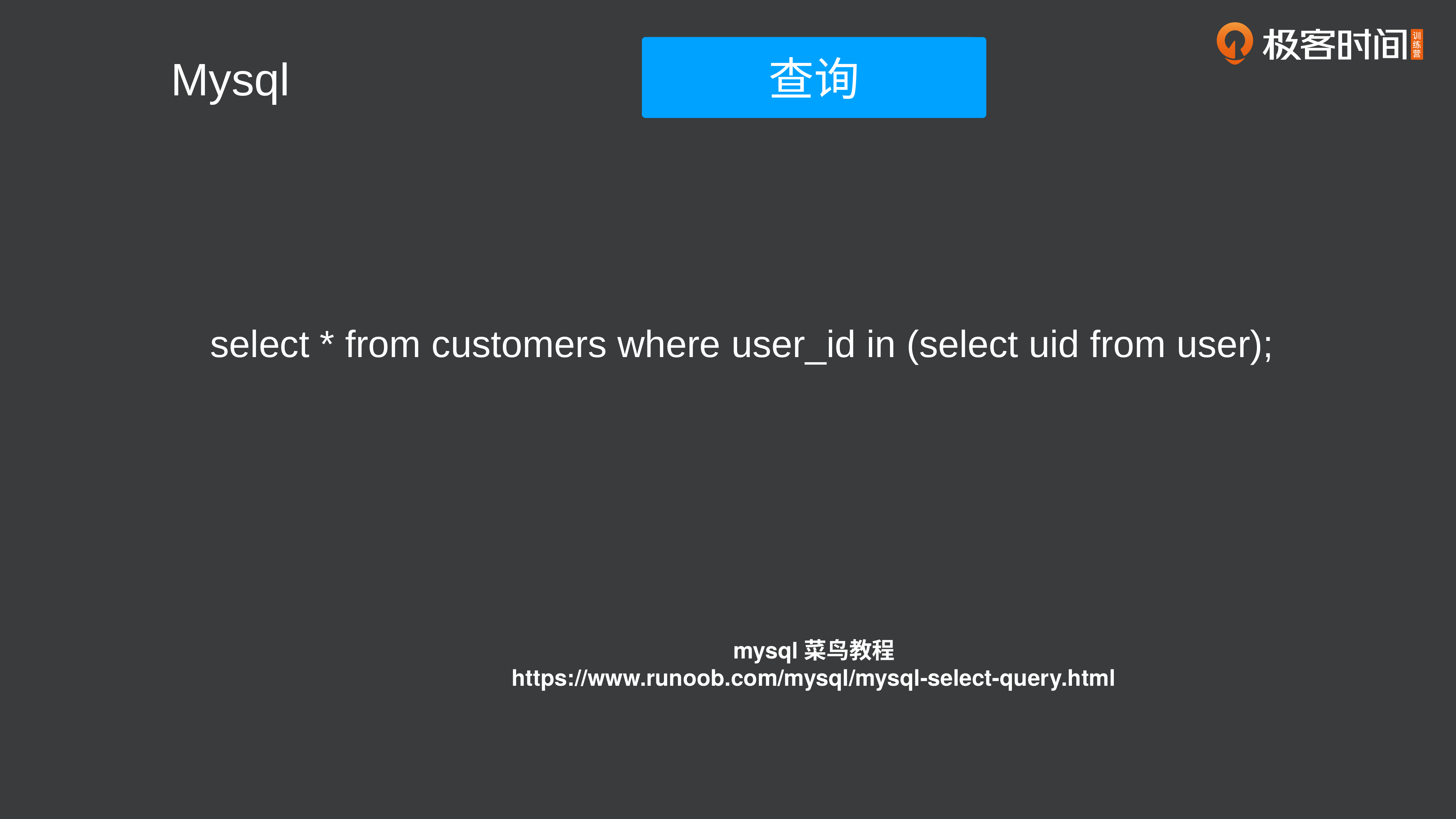

查询
Mysql

select * from customers where user_id in (select uid from user);
mysql菜鸟教程
https://www.runoob.com/mysql/mysql-select-query.html